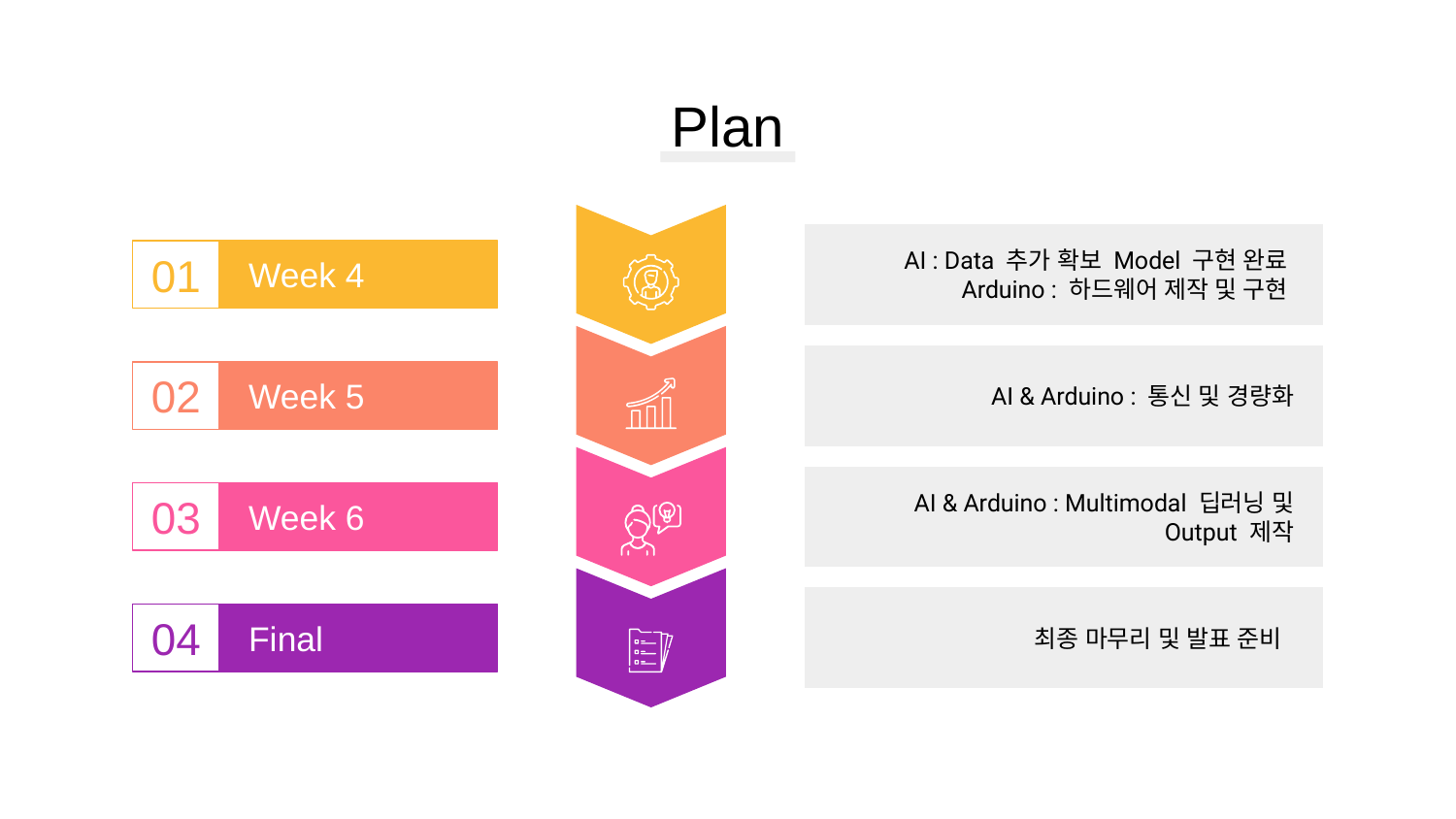

# Plan

AI : Data 추가 확보 Model 구현 완료
Arduino : 하드웨어 제작 및 구현
01
Week 4

AI & Arduino : 통신 및 경량화
02
Week 5

AI & Arduino : Multimodal 딥러닝 및 Output 제작
03
Week 6

최종 마무리 및 발표 준비
04
Final